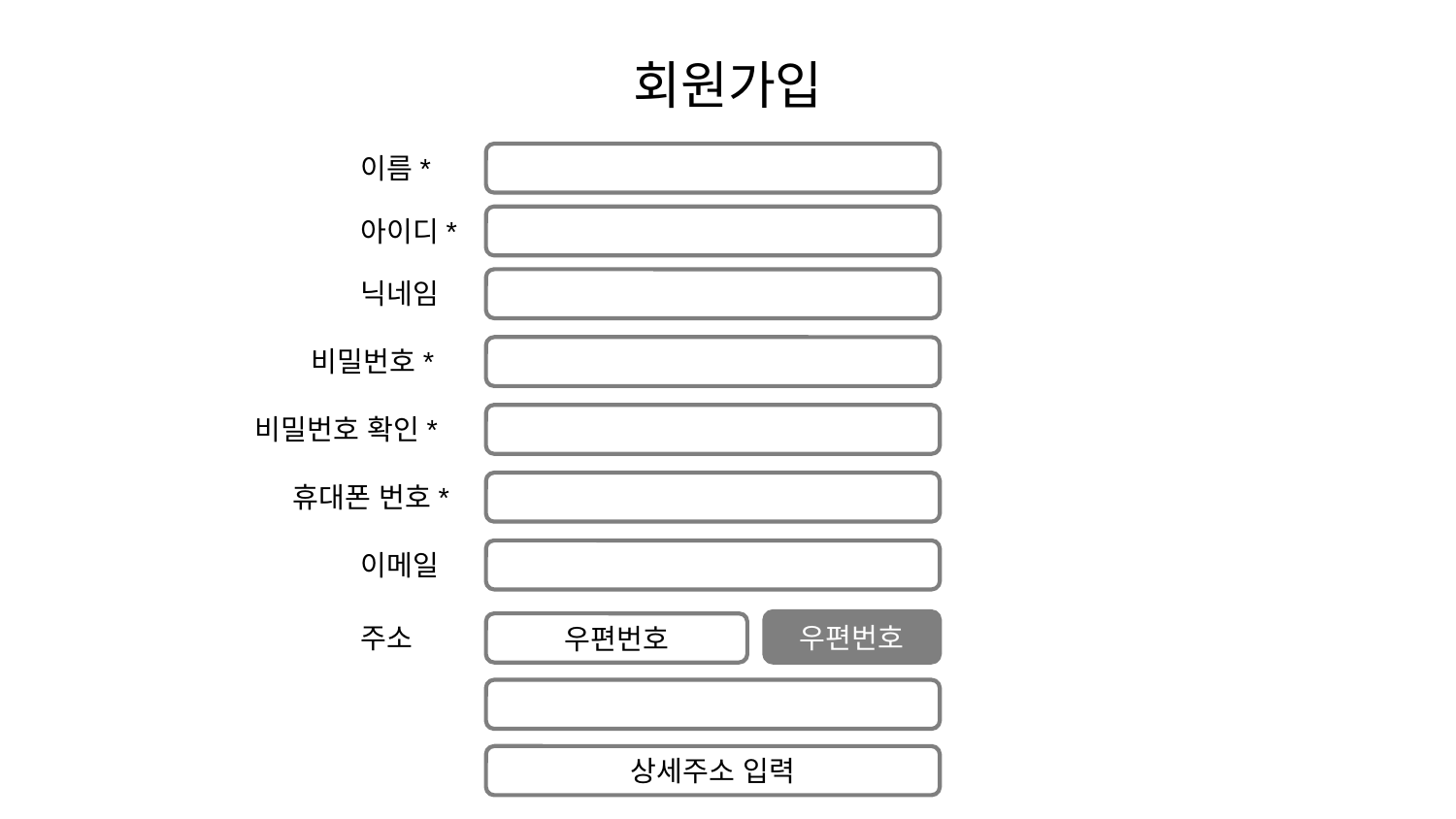

# 회원가입
이름*

아이디*

닉네임

비밀번호*

비밀번호 확인*

휴대폰 번호*

이메일

우편번호
주소
우편번호

상세주소 입력